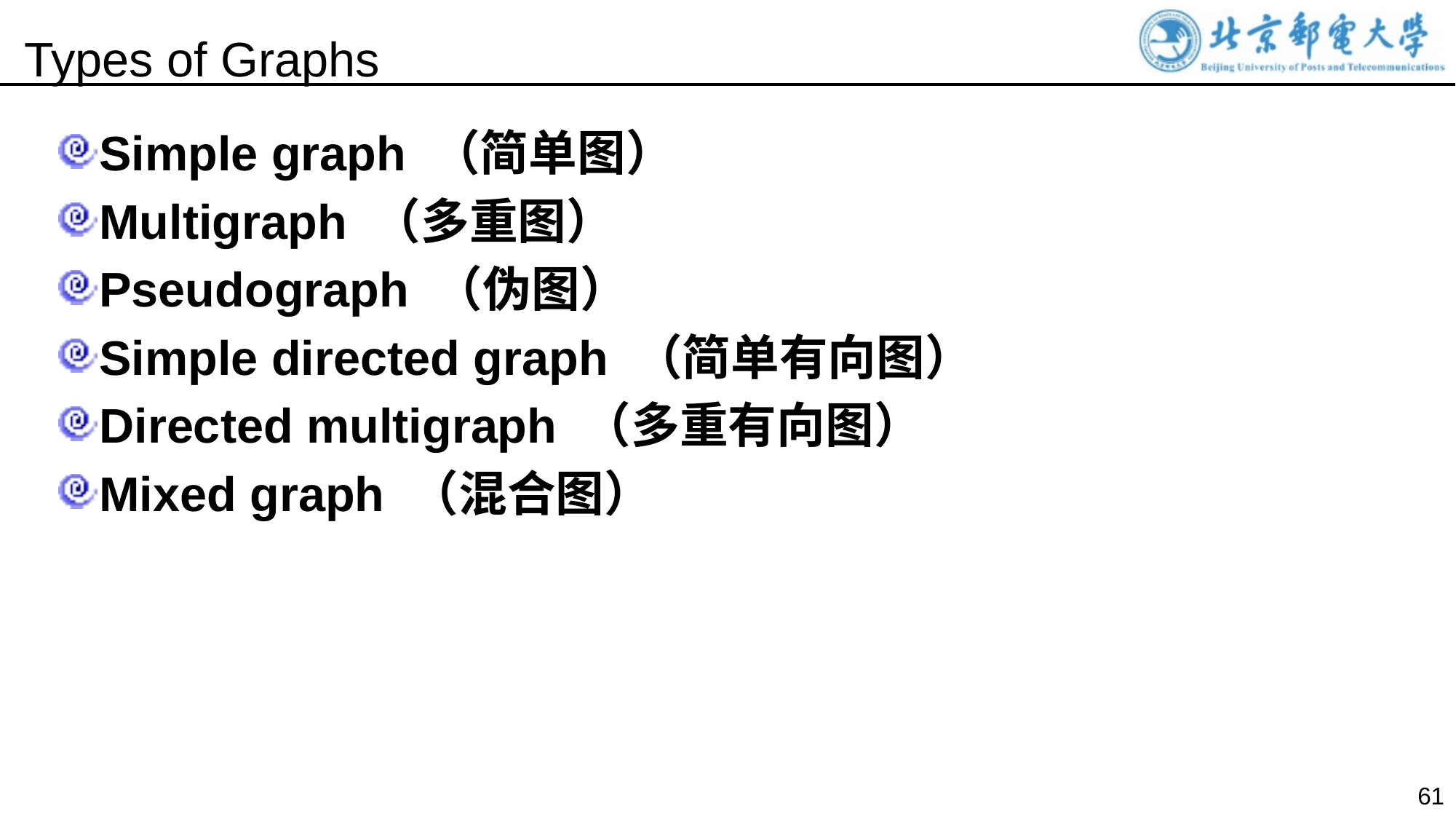

Types of Graphs
Simple graph （简单图）
Multigraph （多重图）
Pseudograph （伪图）
Simple directed graph （简单有向图）
Directed multigraph （多重有向图）
Mixed graph （混合图）